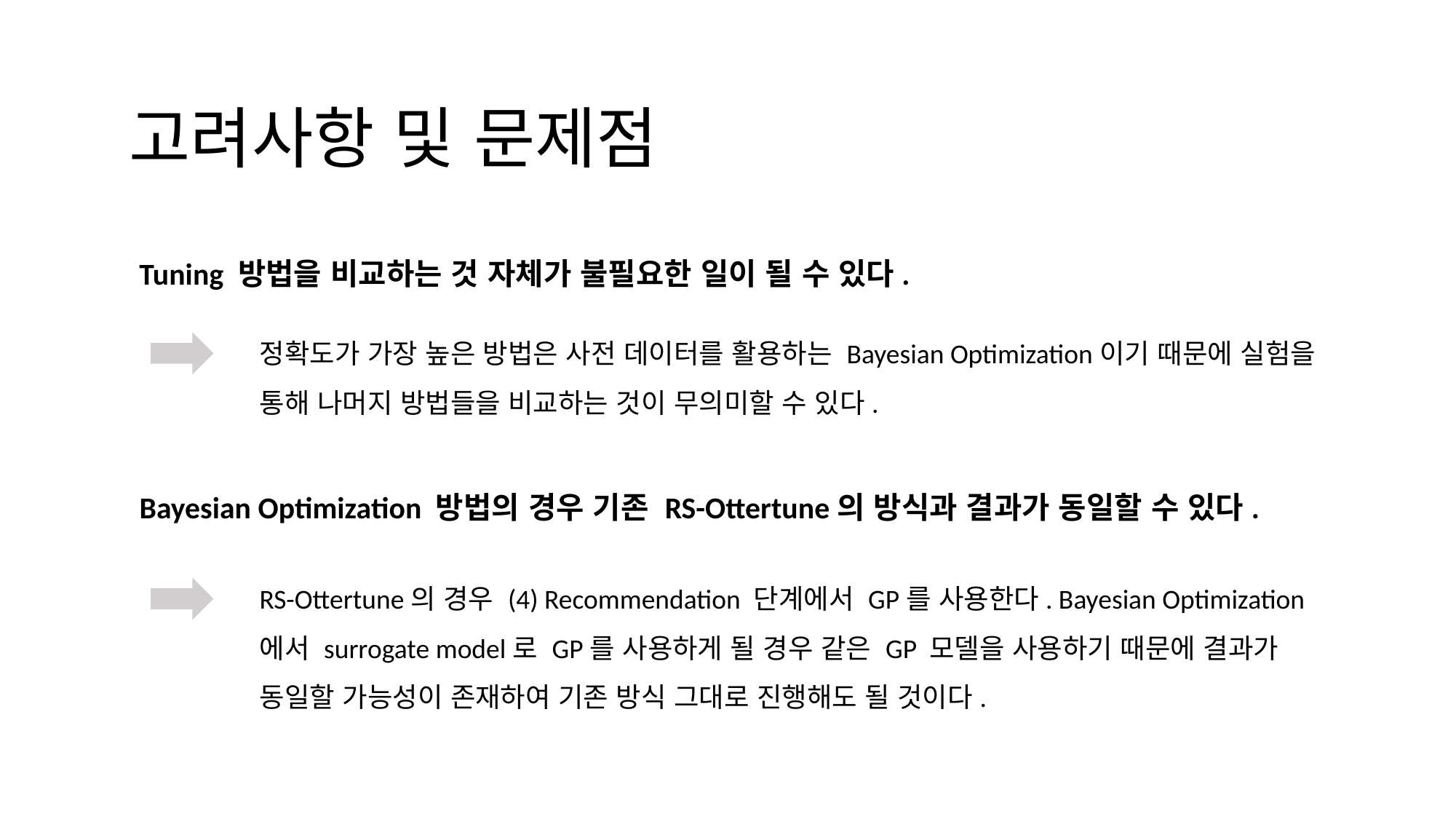

#
고려사항 및 문제점
Tuning 방법을 비교하는 것 자체가 불필요한 일이 될 수 있다.
정확도가 가장 높은 방법은 사전 데이터를 활용하는 Bayesian Optimization이기 때문에 실험을 통해 나머지 방법들을 비교하는 것이 무의미할 수 있다.

Bayesian Optimization 방법의 경우 기존 RS-Ottertune의 방식과 결과가 동일할 수 있다.
RS-Ottertune의 경우 (4) Recommendation 단계에서 GP를 사용한다. Bayesian Optimization에서 surrogate model로 GP를 사용하게 될 경우 같은 GP 모델을 사용하기 때문에 결과가 동일할 가능성이 존재하여 기존 방식 그대로 진행해도 될 것이다.